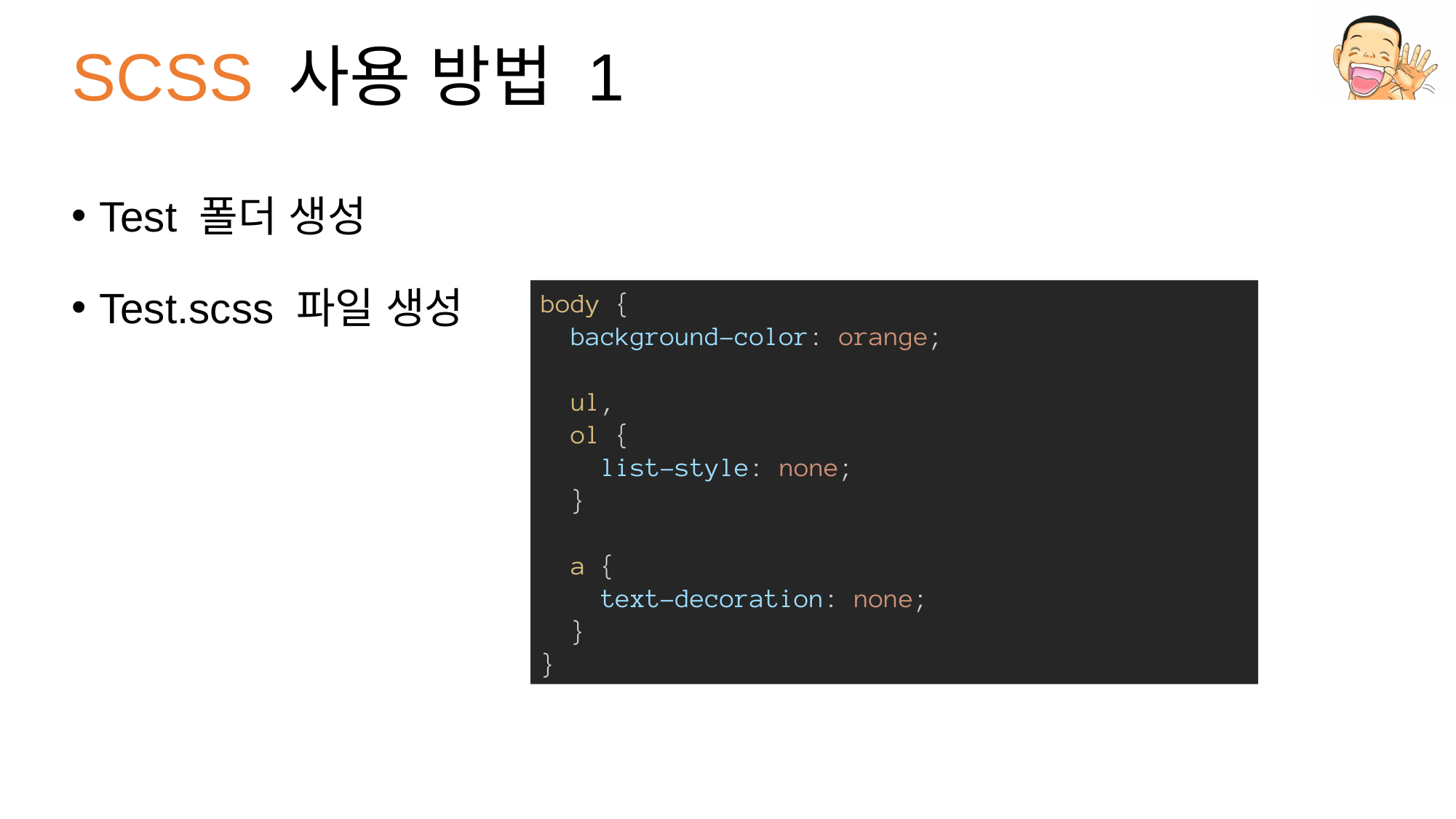

# SCSS 사용 방법 1
Test 폴더 생성
Test.scss 파일 생성
body {
  background-color: orange;
  ul,
  ol {
    list-style: none;
  }
  a {
    text-decoration: none;
  }
}